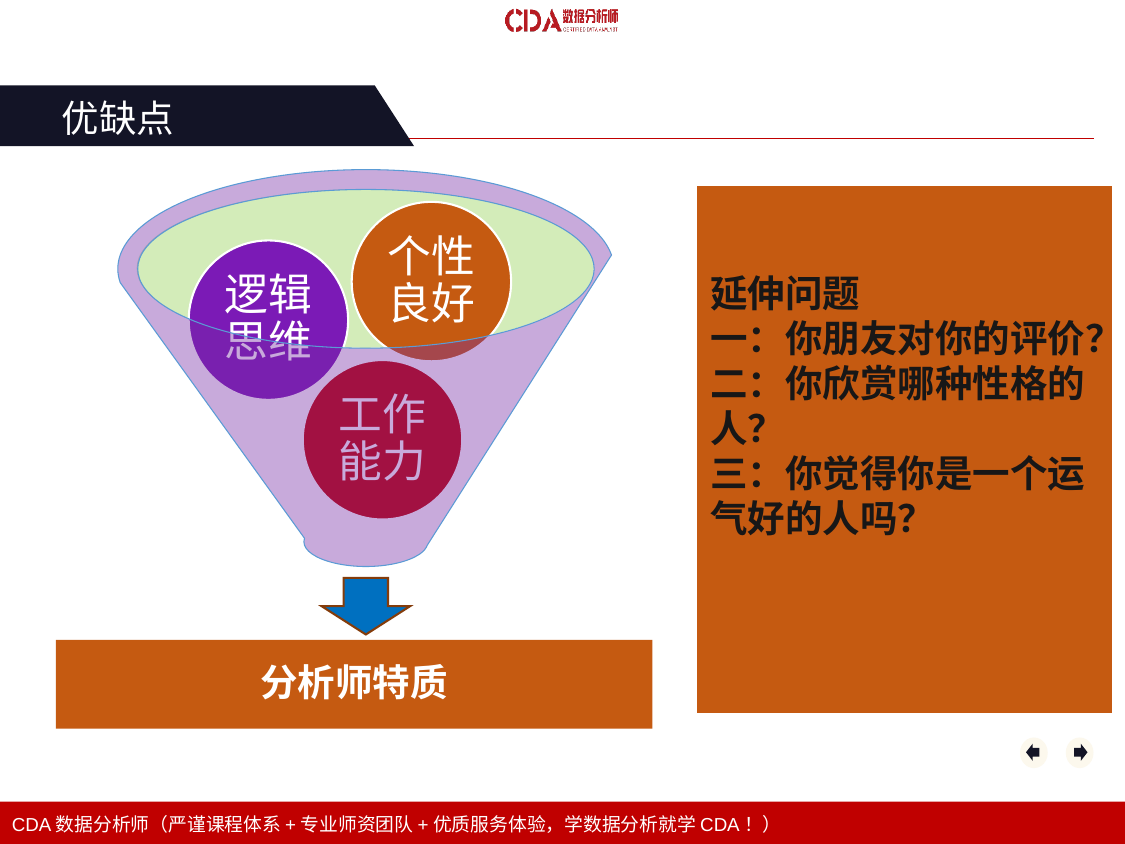

优缺点
分析师特质
工作能力
逻辑思维
个性良好
延伸问题
一：你朋友对你的评价？
二：你欣赏哪种性格的人？
三：你觉得你是一个运气好的人吗？

2